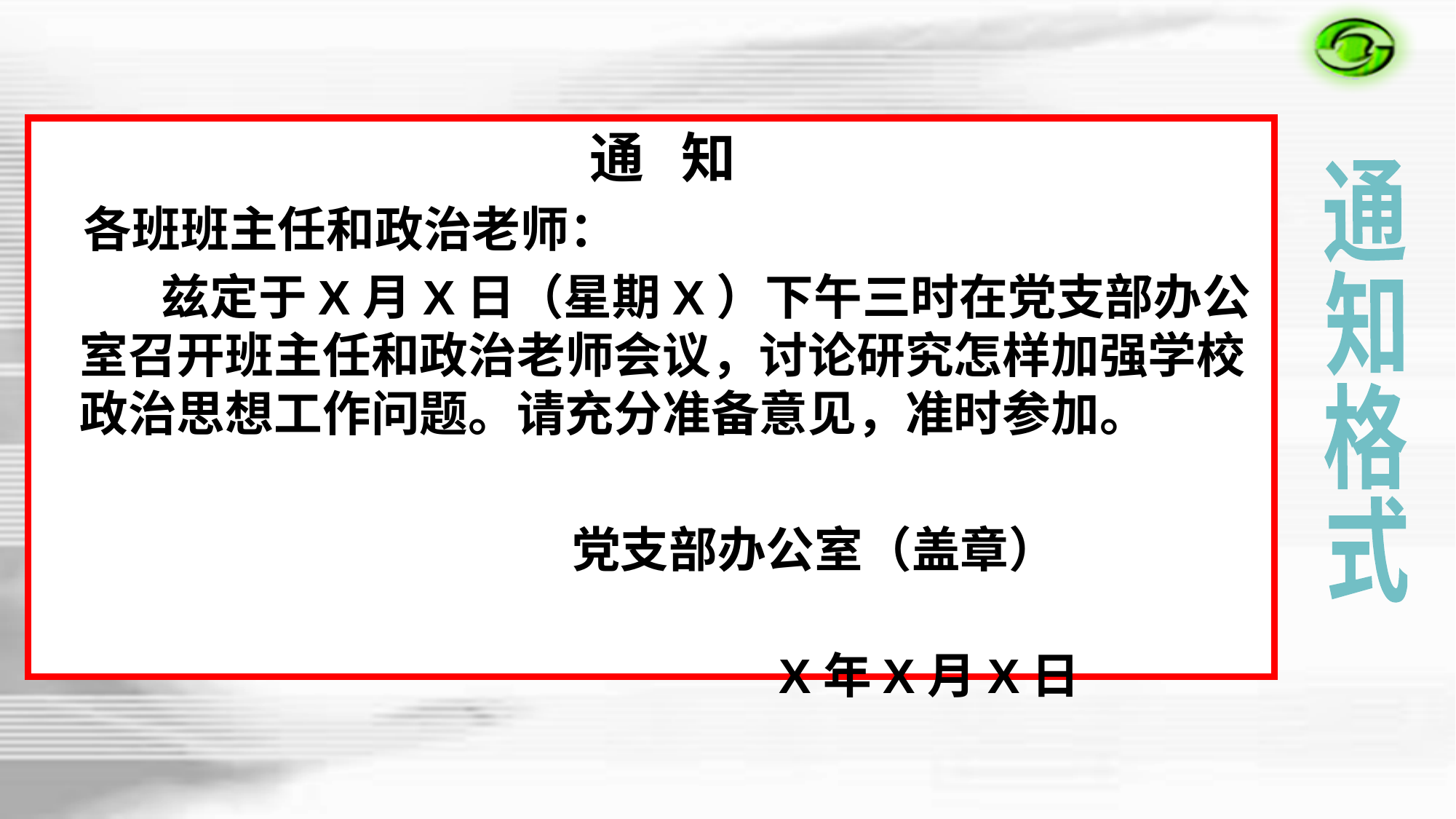

通   知
   各班班主任和政治老师：
          兹定于X月X日（星期X）下午三时在党支部办公室召开班主任和政治老师会议，讨论研究怎样加强学校政治思想工作问题。请充分准备意见，准时参加。

                                               党支部办公室（盖章）
                                                       X年X月X日
通
知
格
式